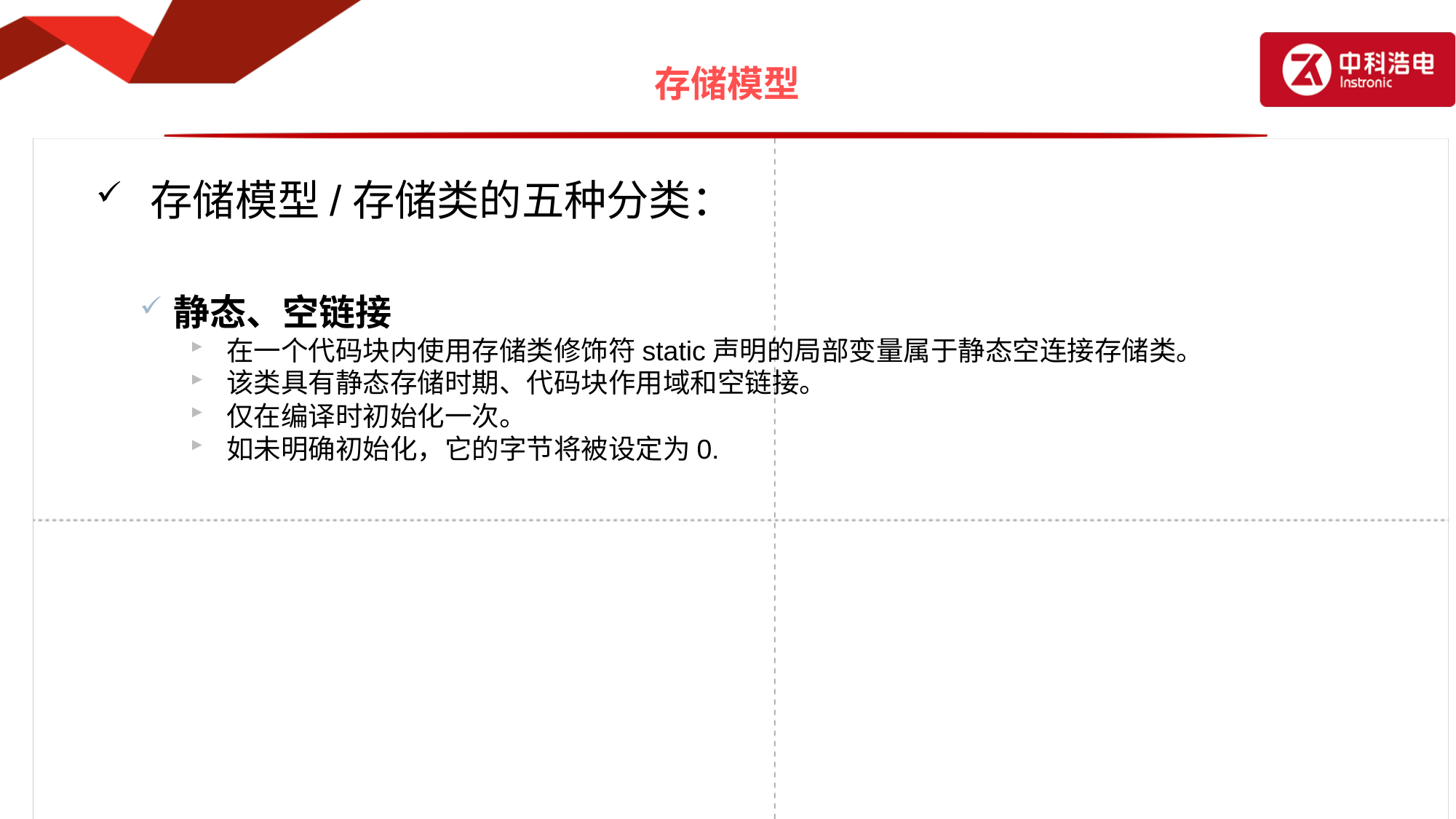

# 存储模型
存储模型/存储类的五种分类：

静态、空链接
在一个代码块内使用存储类修饰符static声明的局部变量属于静态空连接存储类。
该类具有静态存储时期、代码块作用域和空链接。
仅在编译时初始化一次。
如未明确初始化，它的字节将被设定为0.